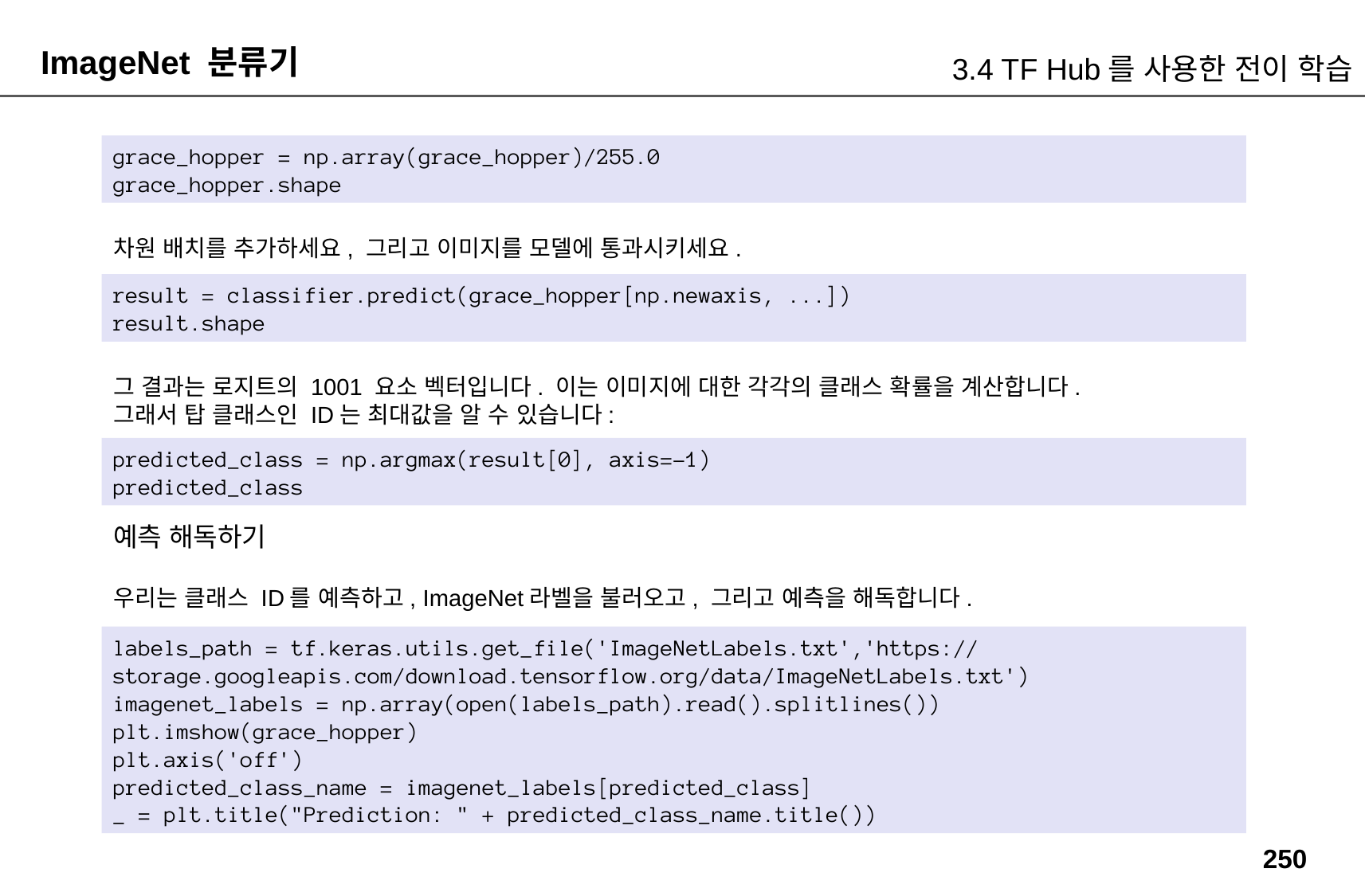

ImageNet 분류기
3.4 TF Hub를 사용한 전이 학습
grace_hopper = np.array(grace_hopper)/255.0
grace_hopper.shape
차원 배치를 추가하세요, 그리고 이미지를 모델에 통과시키세요.
result = classifier.predict(grace_hopper[np.newaxis, ...])
result.shape
그 결과는 로지트의 1001 요소 벡터입니다. 이는 이미지에 대한 각각의 클래스 확률을 계산합니다.
그래서 탑 클래스인 ID는 최대값을 알 수 있습니다:
predicted_class = np.argmax(result[0], axis=-1)
predicted_class
예측 해독하기

우리는 클래스 ID를 예측하고, ImageNet라벨을 불러오고, 그리고 예측을 해독합니다.
labels_path = tf.keras.utils.get_file('ImageNetLabels.txt','https://storage.googleapis.com/download.tensorflow.org/data/ImageNetLabels.txt')
imagenet_labels = np.array(open(labels_path).read().splitlines())
plt.imshow(grace_hopper)
plt.axis('off')
predicted_class_name = imagenet_labels[predicted_class]
_ = plt.title("Prediction: " + predicted_class_name.title())